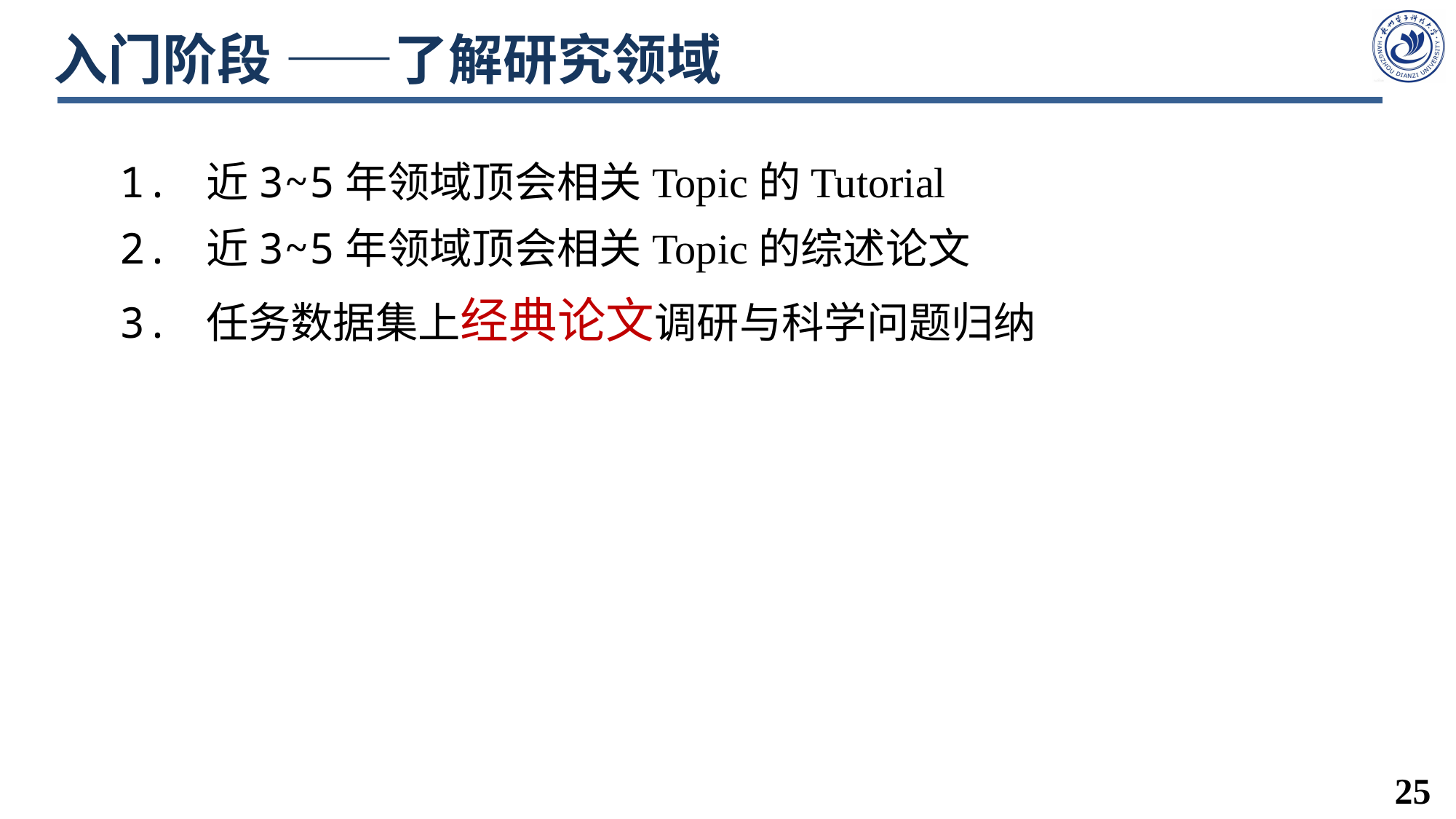

# 入门阶段 ——了解研究领域
1. 近3~5年领域顶会相关Topic的Tutorial
2. 近3~5年领域顶会相关Topic的综述论文
3. 任务数据集上经典论文调研与科学问题归纳
25